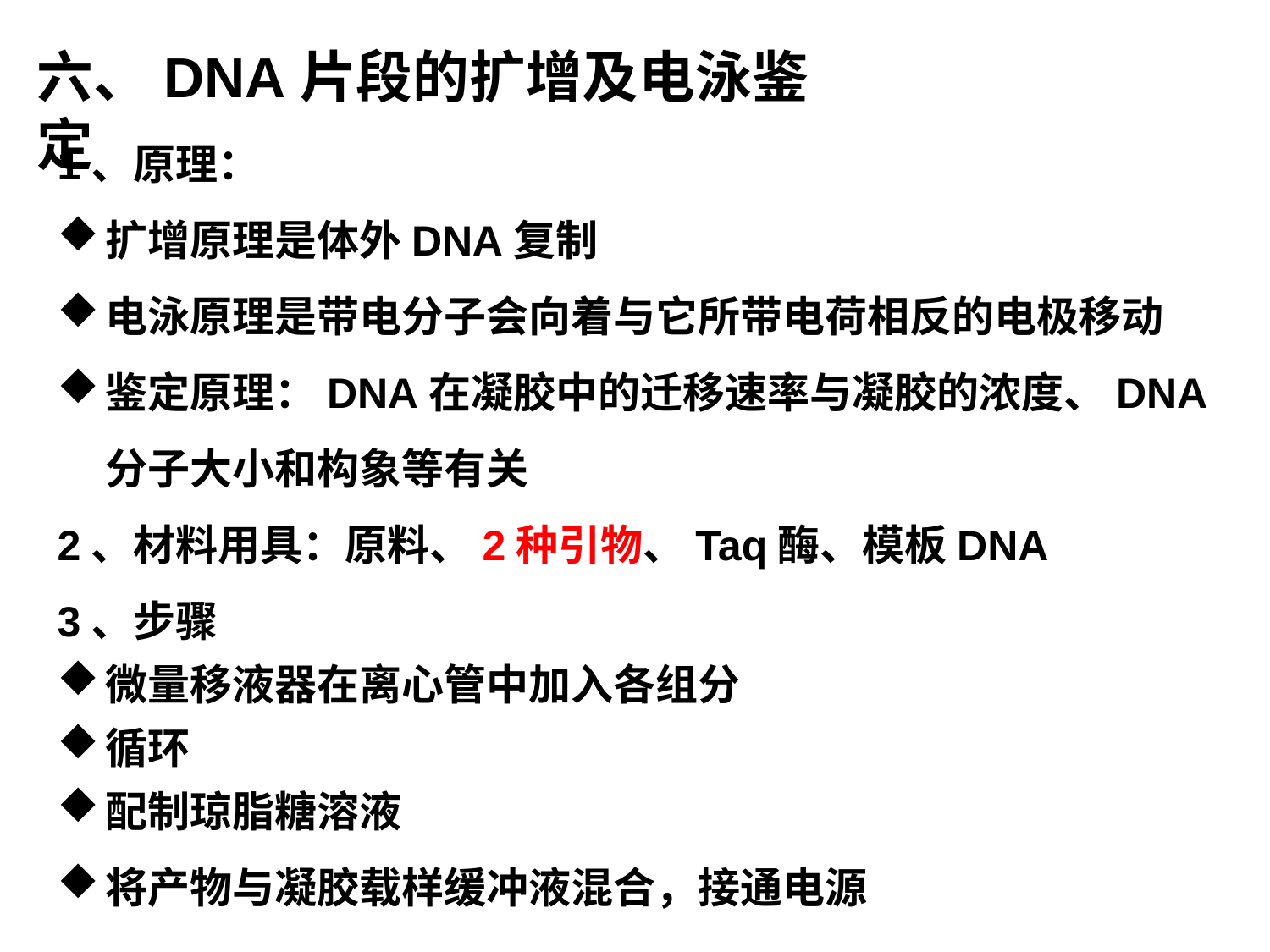

六、DNA片段的扩增及电泳鉴定
1、原理：
扩增原理是体外DNA复制
电泳原理是带电分子会向着与它所带电荷相反的电极移动
鉴定原理：DNA在凝胶中的迁移速率与凝胶的浓度、DNA分子大小和构象等有关
2、材料用具：原料、2种引物、Taq酶、模板DNA
3、步骤
微量移液器在离心管中加入各组分
循环
配制琼脂糖溶液
将产物与凝胶载样缓冲液混合，接通电源